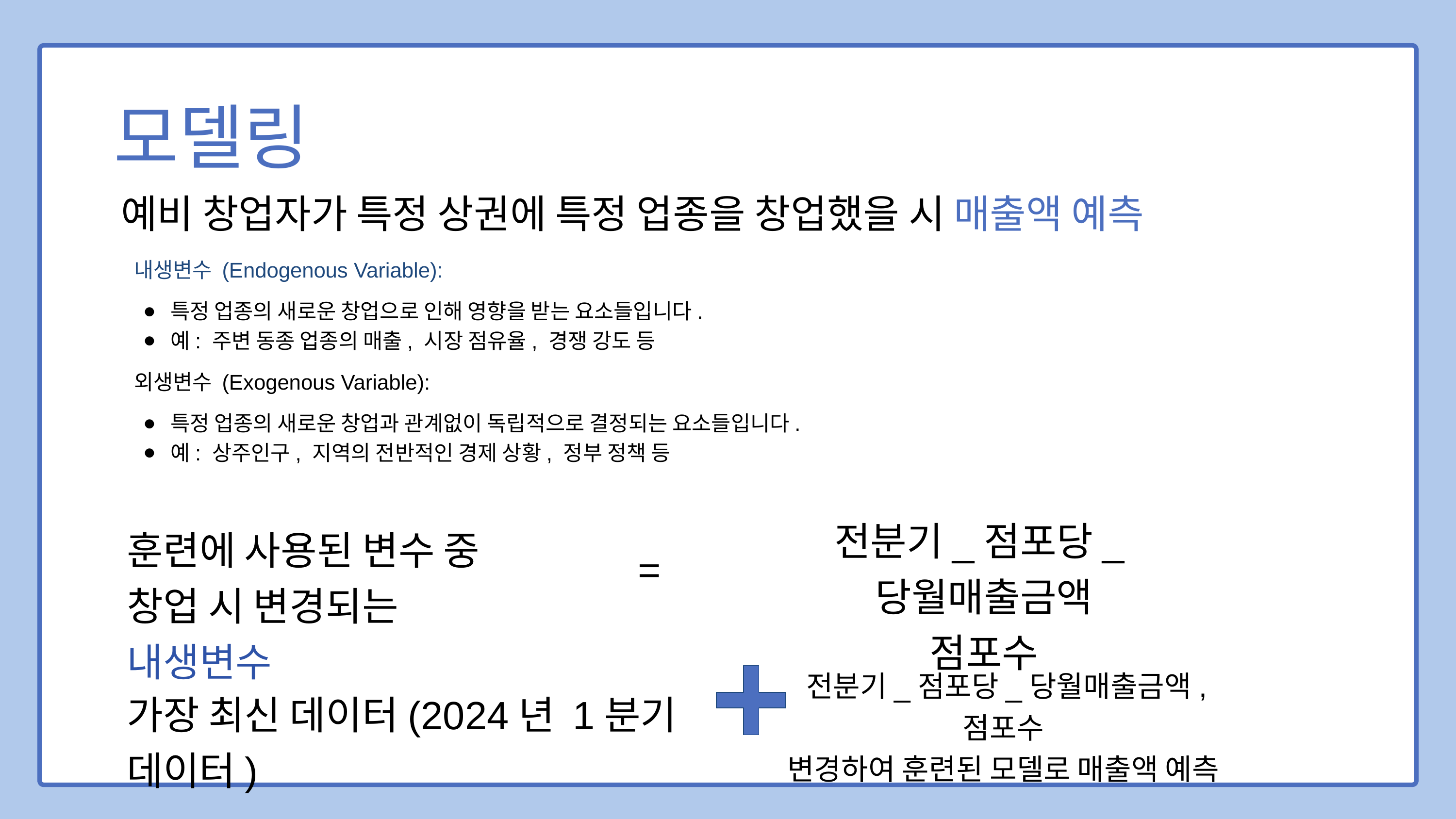

모델링
예비 창업자가 특정 상권에 특정 업종을 창업했을 시 매출액 예측
내생변수 (Endogenous Variable):
특정 업종의 새로운 창업으로 인해 영향을 받는 요소들입니다.
예: 주변 동종 업종의 매출, 시장 점유율, 경쟁 강도 등
외생변수 (Exogenous Variable):
특정 업종의 새로운 창업과 관계없이 독립적으로 결정되는 요소들입니다.
예: 상주인구, 지역의 전반적인 경제 상황, 정부 정책 등

전분기_점포당_당월매출금액
점포수
훈련에 사용된 변수 중
창업 시 변경되는 내생변수
=
전분기_점포당_당월매출금액, 점포수
변경하여 훈련된 모델로 매출액 예측

가장 최신 데이터(2024년 1분기 데이터)